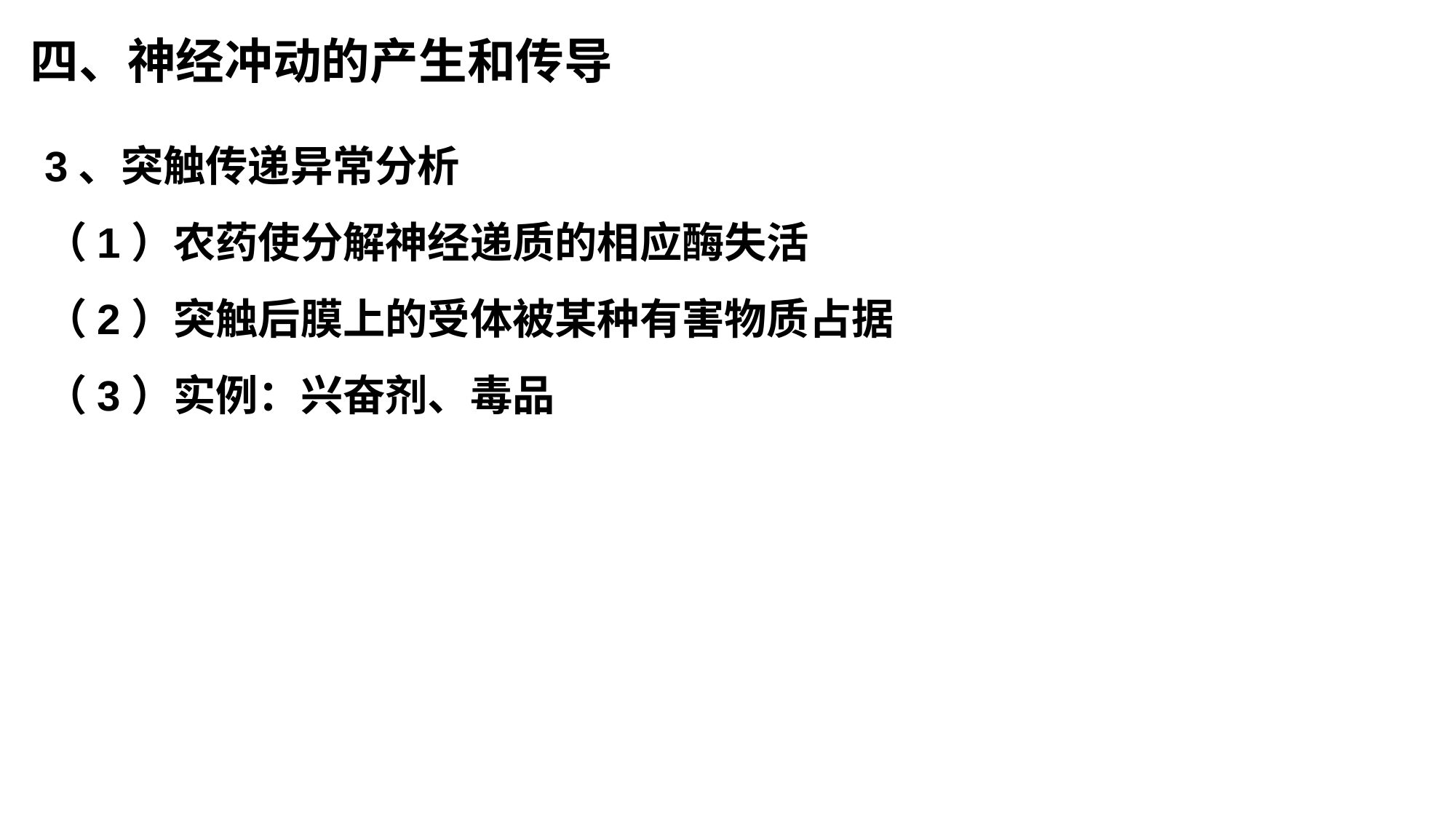

四、神经冲动的产生和传导
3、突触传递异常分析
（1）农药使分解神经递质的相应酶失活
（2）突触后膜上的受体被某种有害物质占据
（3）实例：兴奋剂、毒品